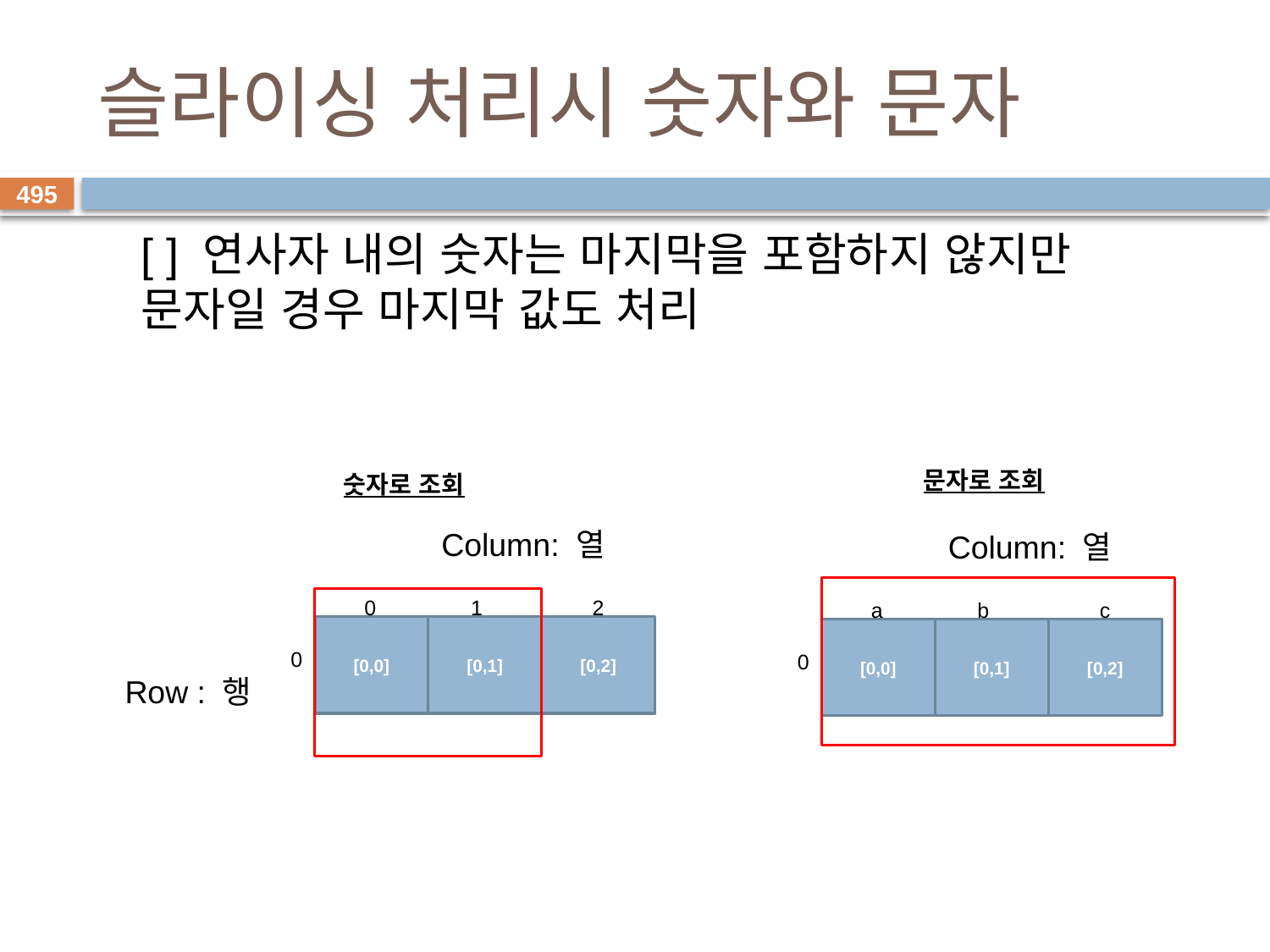

# 슬라이싱 처리시 숫자와 문자
495
[ ] 연사자 내의 숫자는 마지막을 포함하지 않지만 문자일 경우 마지막 값도 처리
 문자로 조회
 숫자로 조회
Column: 열
Column: 열

0
1
2
a
b
c
[0,0]
[0,1]
[0,2]
[0,0]
[0,1]
[0,2]
0
0
Row : 행